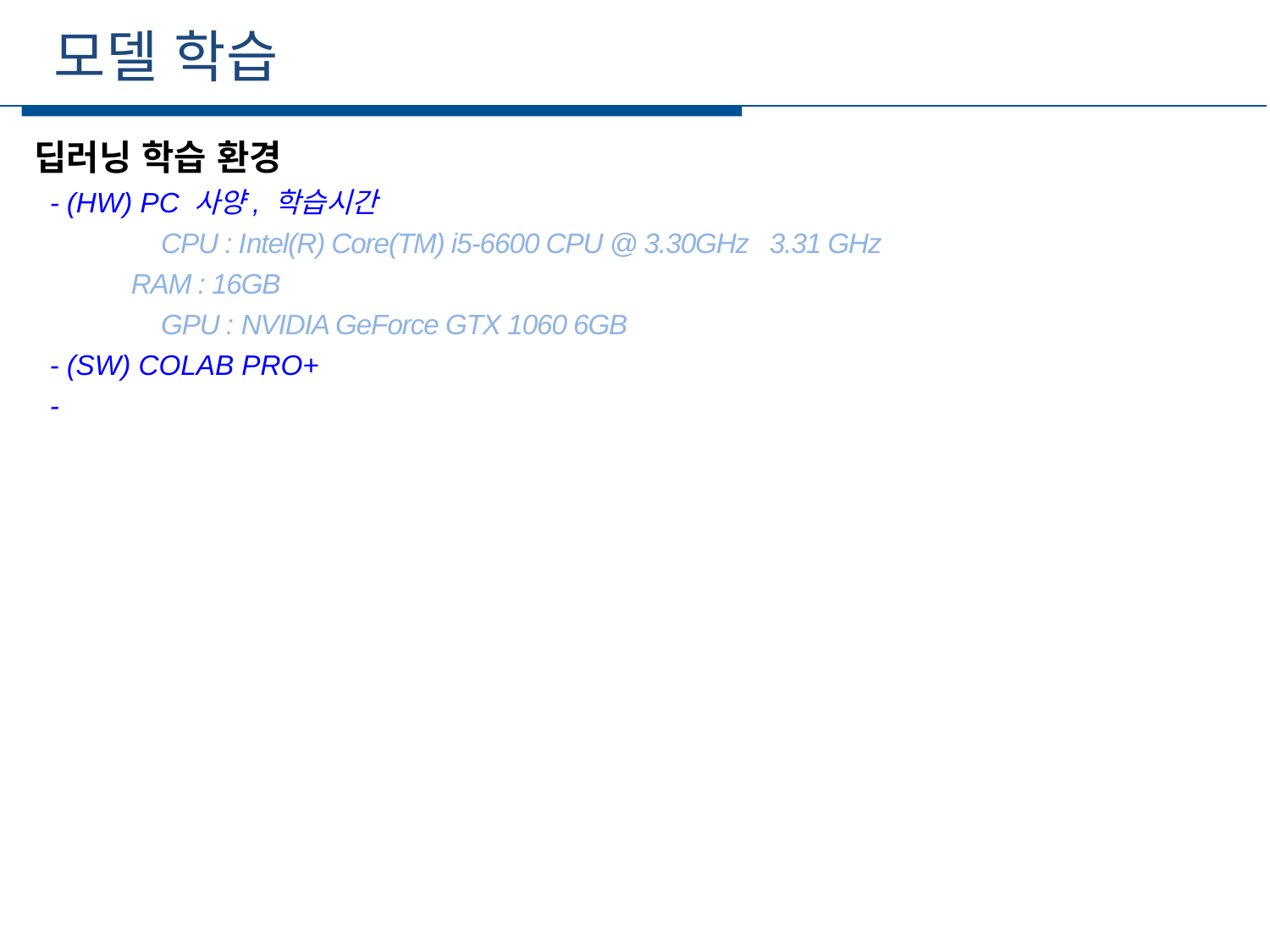

모델 학습
세부일정

딥러닝 학습 환경
  - (HW) PC 사양, 학습시간
 	CPU : Intel(R) Core(TM) i5-6600 CPU @ 3.30GHz   3.31 GHz
              RAM : 16GB
	GPU : NVIDIA GeForce GTX 1060 6GB
  - (SW) COLAB PRO+
  -